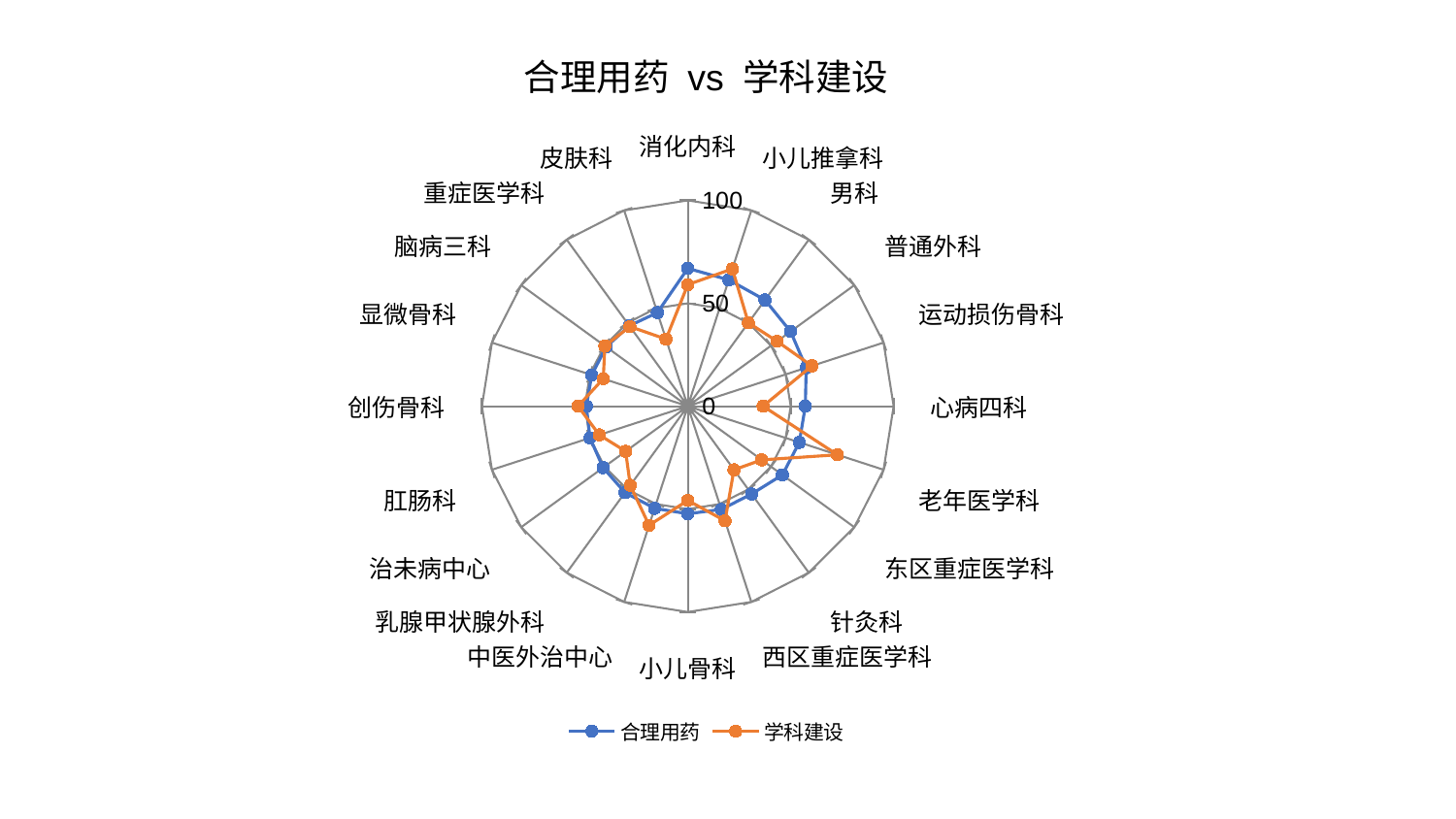

### Chart: 合理用药 vs 学科建设

| Category | 合理用药 | 学科建设 |
|---|---|---|
| 消化内科 | 66.96464749154566 | 59.060545315294 |
| 小儿推拿科 | 64.5293849848114 | 70.14827475219944 |
| 男科 | 63.81983635637631 | 50.10415488000826 |
| 普通外科 | 61.757006226855474 | 53.657774232154004 |
| 运动损伤骨科 | 60.49275727443726 | 63.39874454429036 |
| 心病四科 | 57.11933871694856 | 36.59247957907131 |
| 老年医学科 | 56.9753612116954 | 76.43719622291691 |
| 东区重症医学科 | 56.82297404016394 | 44.394765019063875 |
| 针灸科 | 52.755737340425924 | 38.21549788810784 |
| 西区重症医学科 | 52.74312154509345 | 58.56042462702723 |
| 小儿骨科 | 52.28618884864217 | 45.788671748707145 |
| 中医外治中心 | 52.18829422770733 | 60.84445302086596 |
| 乳腺甲状腺外科 | 51.90041045863434 | 47.53159400185539 |
| 治未病中心 | 50.851479275354336 | 37.31560083769847 |
| 肛肠科 | 49.967306231092586 | 45.19188678822826 |
| 创伤骨科 | 49.27519711845432 | 53.30023641422674 |
| 显微骨科 | 49.05842766094619 | 43.174013865303095 |
| 脑病三科 | 49.00393589368499 | 49.78590496574809 |
| 重症医学科 | 48.28817610676066 | 47.828646780800526 |
| 皮肤科 | 47.828581114068086 | 34.27123911944088 |
50